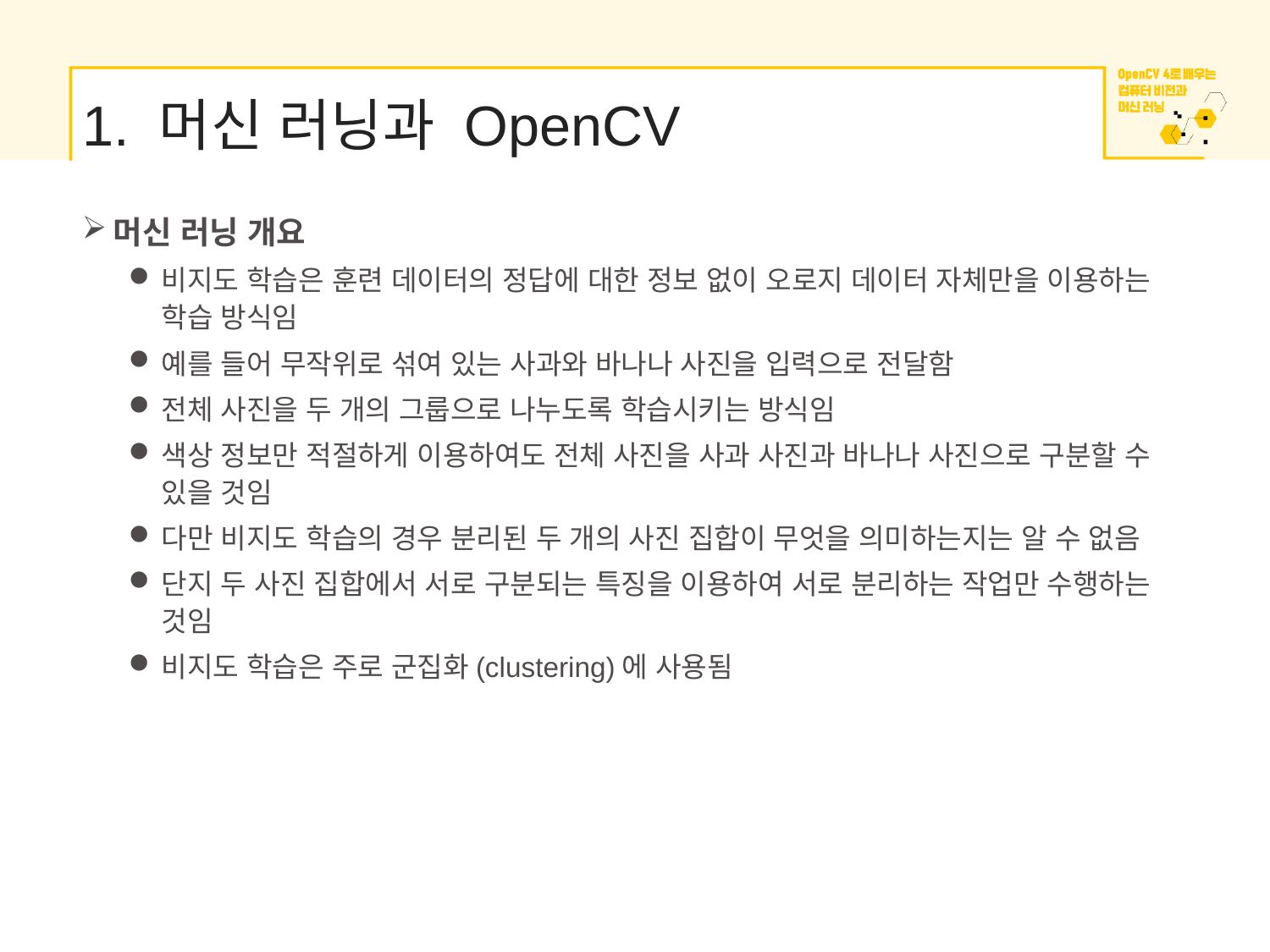

# 1. 머신 러닝과 OpenCV
머신 러닝 개요
비지도 학습은 훈련 데이터의 정답에 대한 정보 없이 오로지 데이터 자체만을 이용하는 학습 방식임
예를 들어 무작위로 섞여 있는 사과와 바나나 사진을 입력으로 전달함
전체 사진을 두 개의 그룹으로 나누도록 학습시키는 방식임
색상 정보만 적절하게 이용하여도 전체 사진을 사과 사진과 바나나 사진으로 구분할 수 있을 것임
다만 비지도 학습의 경우 분리된 두 개의 사진 집합이 무엇을 의미하는지는 알 수 없음
단지 두 사진 집합에서 서로 구분되는 특징을 이용하여 서로 분리하는 작업만 수행하는 것임
비지도 학습은 주로 군집화(clustering)에 사용됨